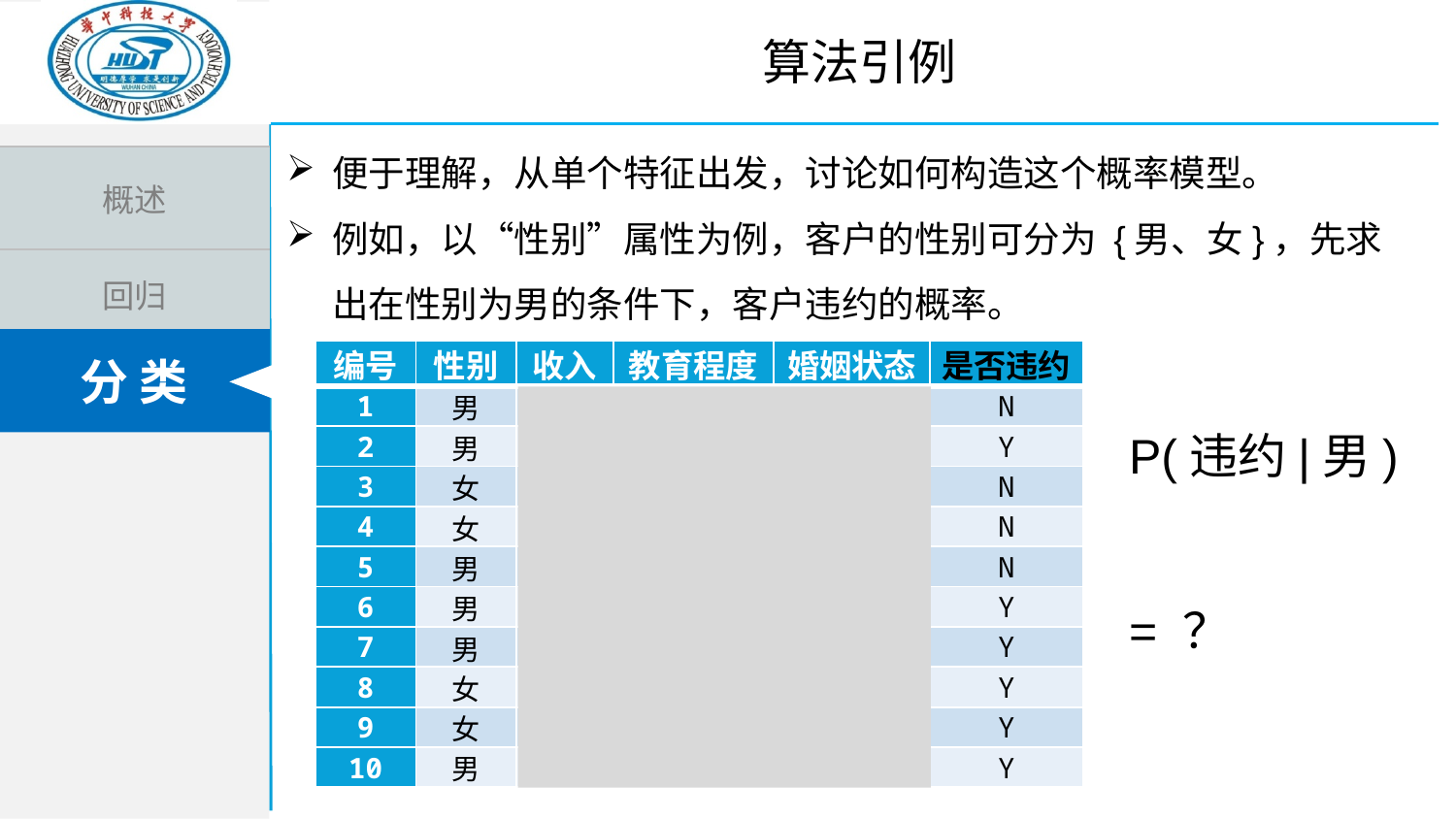

算法引例
便于理解，从单个特征出发，讨论如何构造这个概率模型。
例如，以“性别”属性为例，客户的性别可分为 {男、女}，先求出在性别为男的条件下，客户违约的概率。
| 编号 | 性别 | 收入 | 教育程度 | 婚姻状态 | 是否违约 |
| --- | --- | --- | --- | --- | --- |
| 1 | 男 | 高 | 研究生 | 未 | N |
| 2 | 男 | 低 | 本科 | 已 | Y |
| 3 | 女 | 高 | 高中 | 未 | N |
| 4 | 女 | 中 | 高中 | 已 | N |
| 5 | 男 | 高 | 本科 | 已 | N |
| 6 | 男 | 中 | 本科 | 已 | Y |
| 7 | 男 | 中 | 高中 | 已 | Y |
| 8 | 女 | 中 | 研究生 | 未 | Y |
| 9 | 女 | 中 | 研究生 | 未 | Y |
| 10 | 男 | 低 | 高中 | 未 | Y |

P(违约|男)
                 = ？